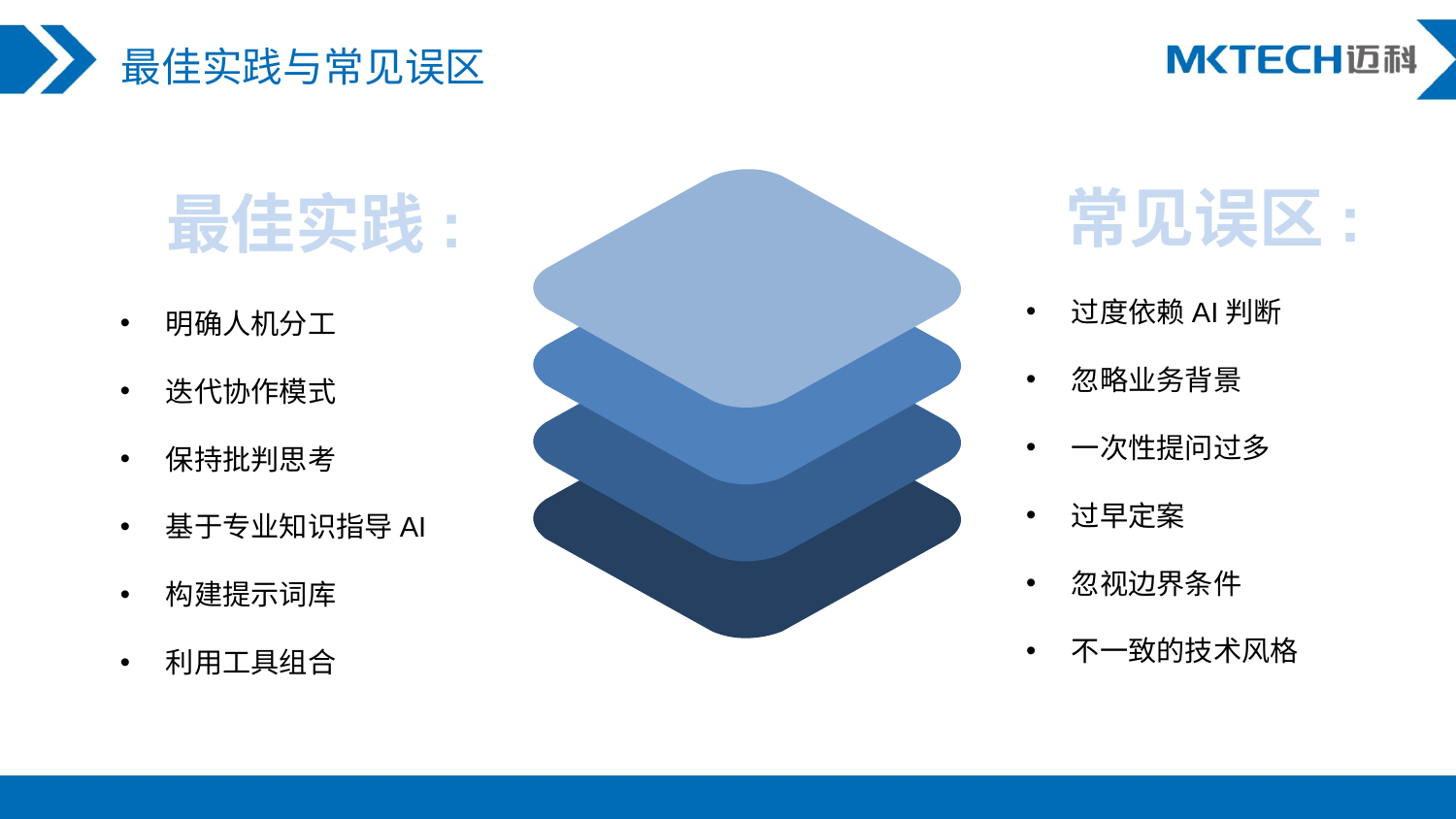

最佳实践与常见误区
常见误区:
最佳实践:

过度依赖AI判断
忽略业务背景
一次性提问过多
过早定案
忽视边界条件
不一致的技术风格
明确人机分工
迭代协作模式
保持批判思考
基于专业知识指导AI
构建提示词库
利用工具组合